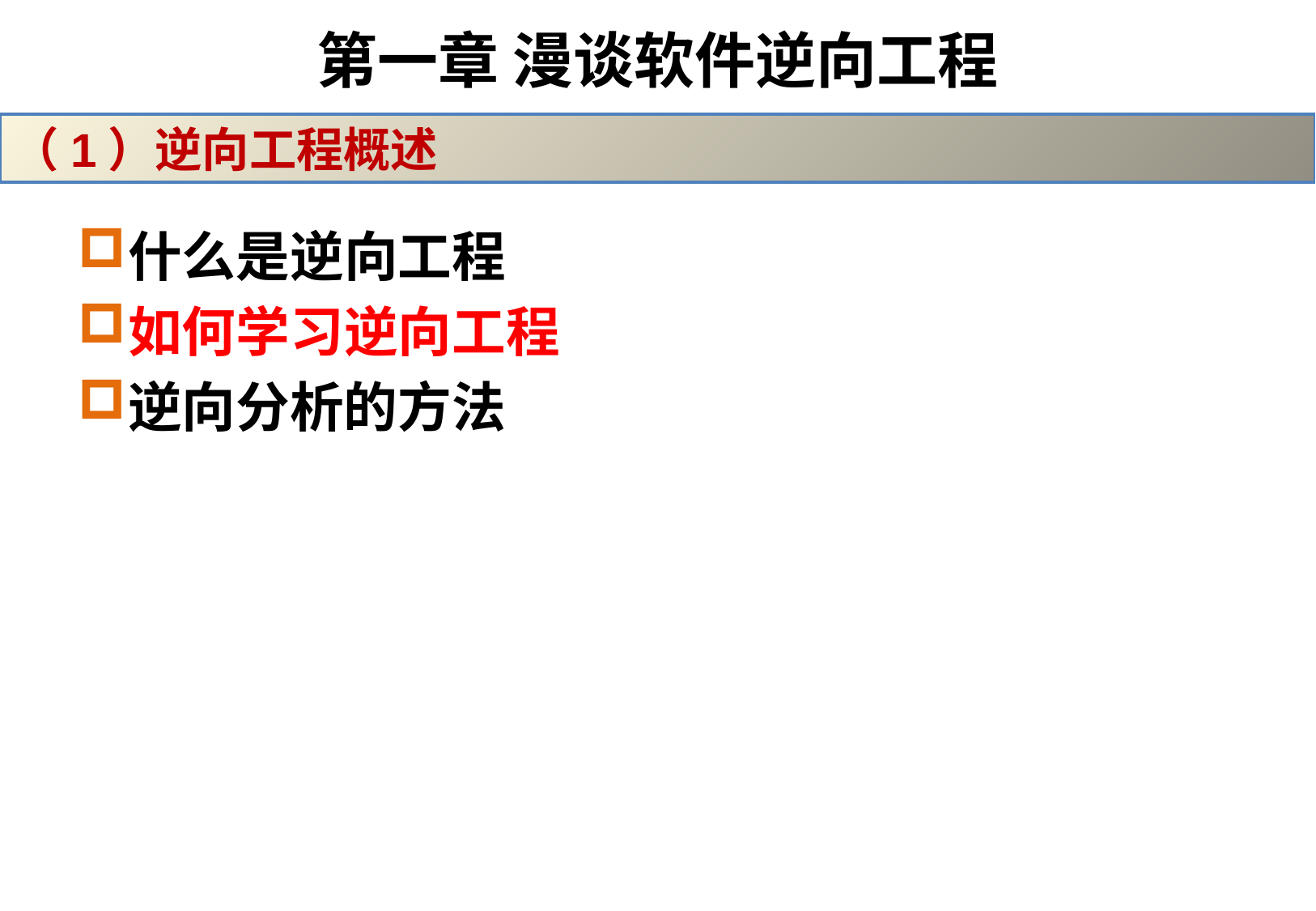

# 第一章 漫谈软件逆向工程
（1）逆向工程概述
什么是逆向工程
如何学习逆向工程
逆向分析的方法